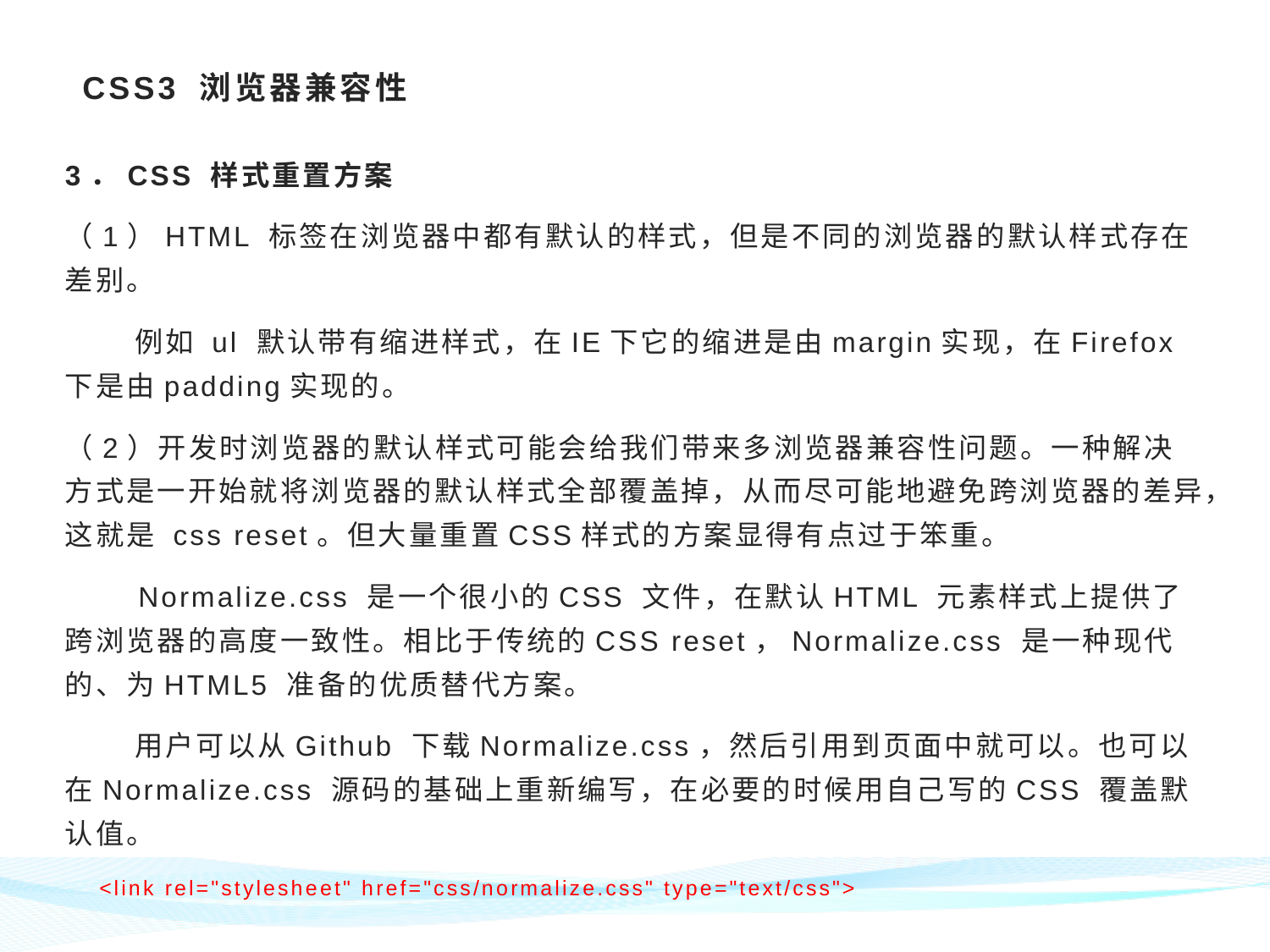

# CSS3 浏览器兼容性
3．CSS 样式重置方案
（1）HTML 标签在浏览器中都有默认的样式，但是不同的浏览器的默认样式存在差别。
       例如 ul 默认带有缩进样式，在IE下它的缩进是由margin实现，在Firefox下是由padding实现的。
（2）开发时浏览器的默认样式可能会给我们带来多浏览器兼容性问题。一种解决方式是一开始就将浏览器的默认样式全部覆盖掉，从而尽可能地避免跨浏览器的差异，这就是 css reset。但大量重置CSS样式的方案显得有点过于笨重。
       Normalize.css 是一个很小的CSS 文件，在默认HTML 元素样式上提供了跨浏览器的高度一致性。相比于传统的CSS reset，Normalize.css 是一种现代的、为HTML5 准备的优质替代方案。
       用户可以从Github 下载Normalize.css，然后引用到页面中就可以。也可以在Normalize.css 源码的基础上重新编写，在必要的时候用自己写的CSS 覆盖默认值。
    <link rel="stylesheet" href="css/normalize.css" type="text/css">